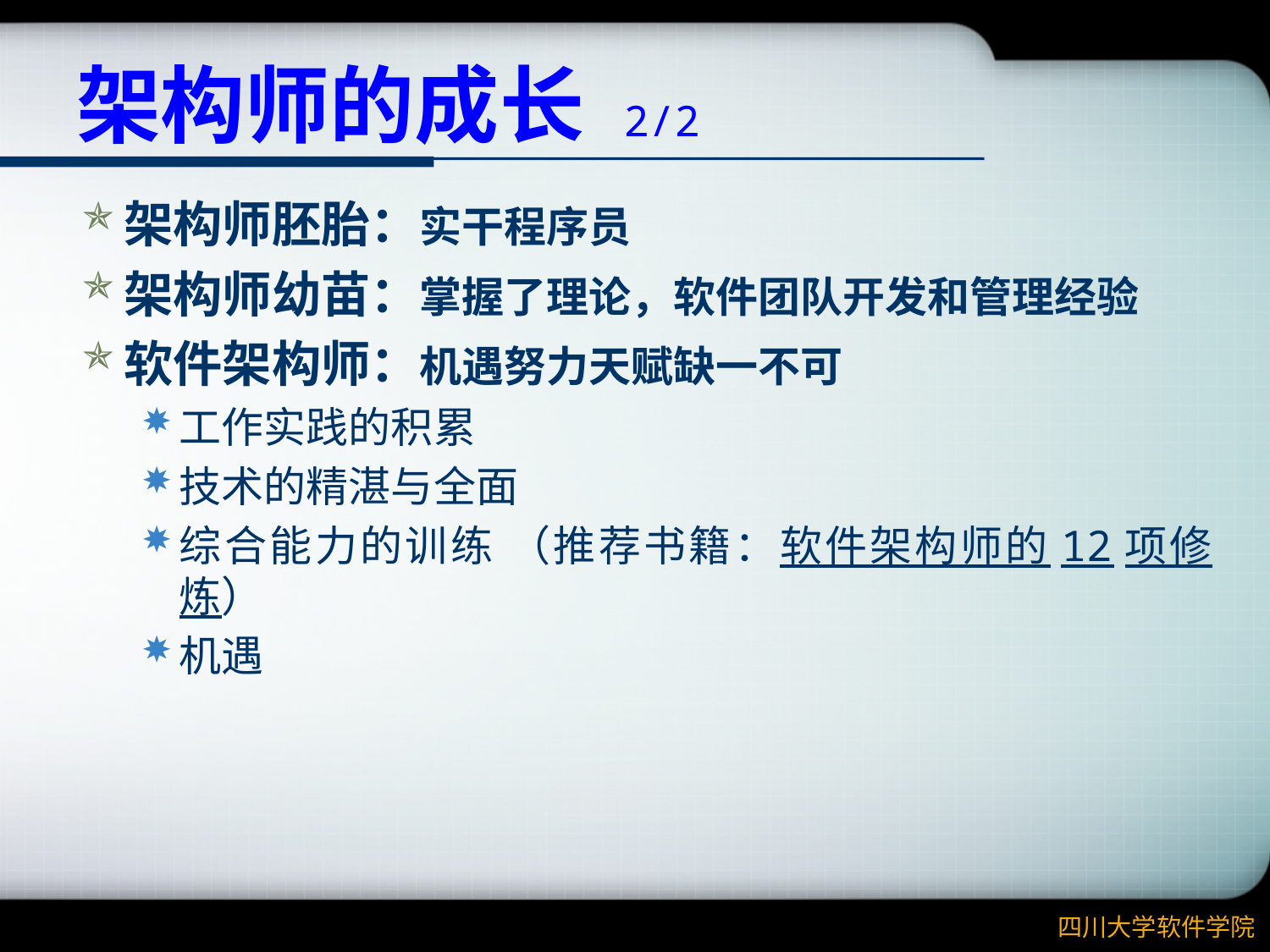

# 架构师的成长 2/2
架构师胚胎：实干程序员
架构师幼苗：掌握了理论，软件团队开发和管理经验
软件架构师：机遇努力天赋缺一不可
工作实践的积累
技术的精湛与全面
综合能力的训练 （推荐书籍：软件架构师的12项修炼）
机遇